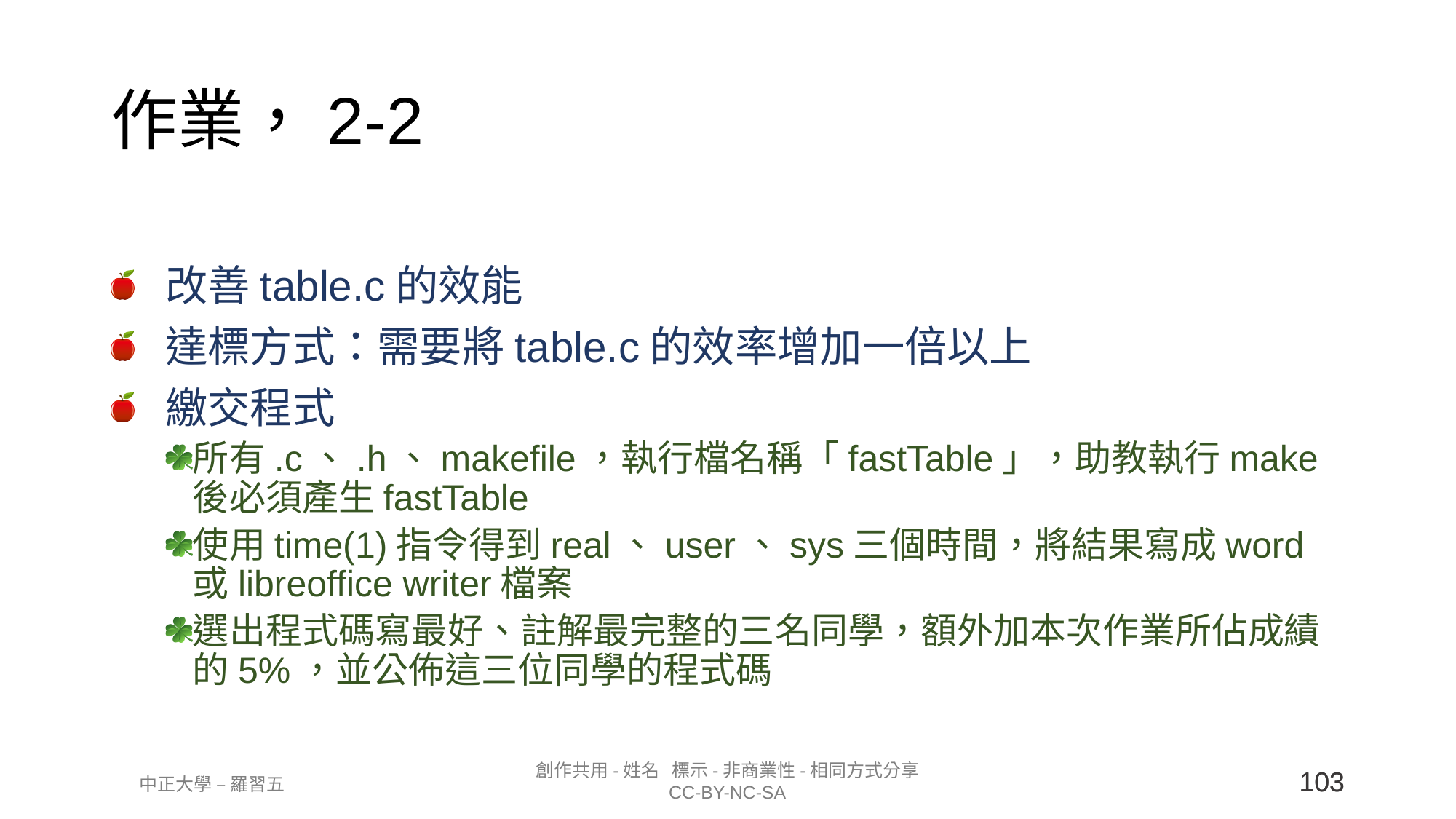

# 作業，2-2
改善table.c的效能
達標方式：需要將table.c的效率增加一倍以上
繳交程式
所有.c、.h、makefile，執行檔名稱「fastTable」，助教執行make後必須產生fastTable
使用time(1)指令得到real、user、sys三個時間，將結果寫成word或libreoffice writer檔案
選出程式碼寫最好、註解最完整的三名同學，額外加本次作業所佔成績的5%，並公佈這三位同學的程式碼